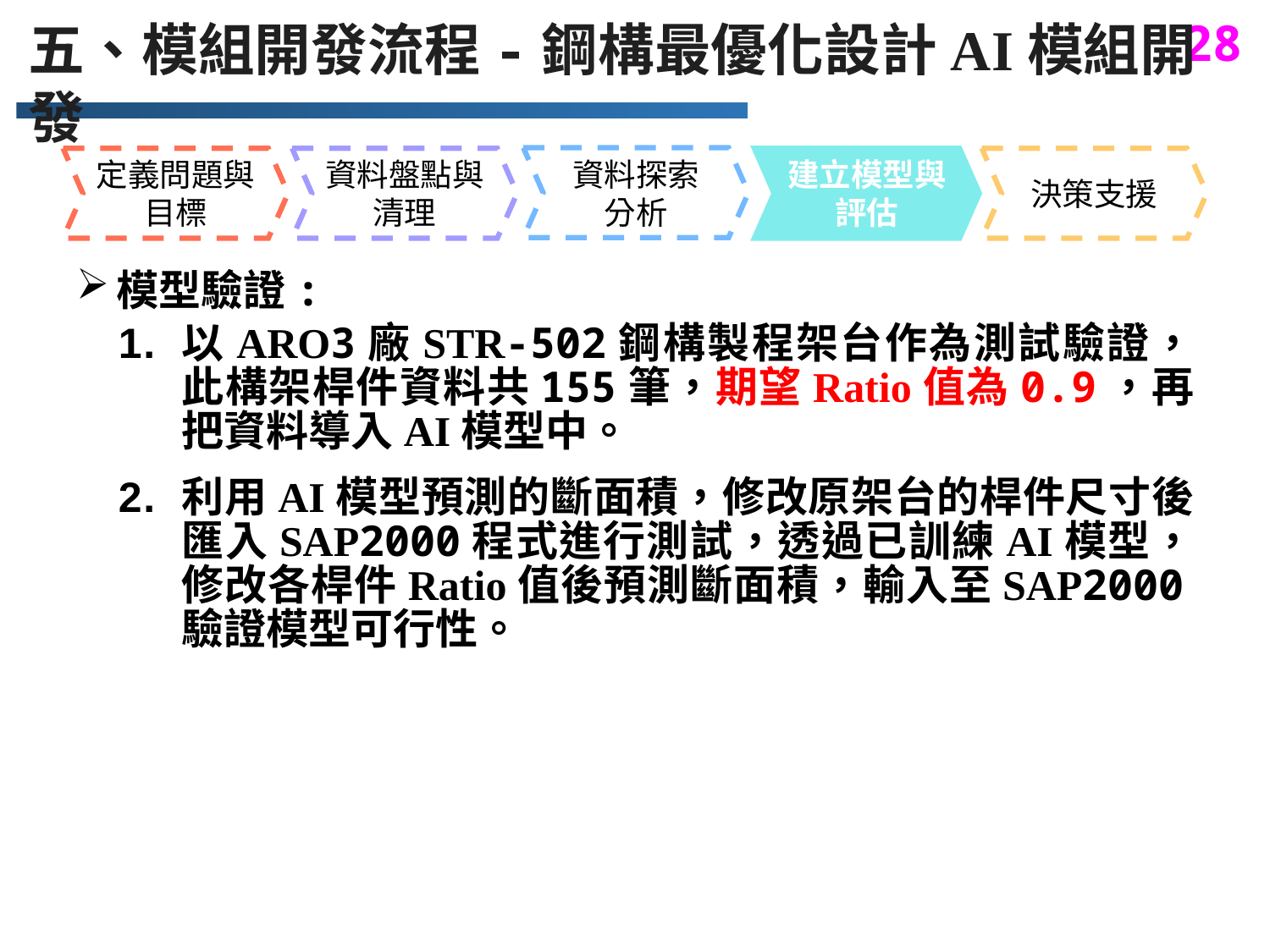

五、模組開發流程-鋼構最優化設計AI模組開發

資料探索
分析
定義問題與目標
資料盤點與清理
建立模型與評估
決策支援
模型驗證:
以ARO3廠STR-502鋼構製程架台作為測試驗證，此構架桿件資料共155筆，期望Ratio值為0.9，再把資料導入AI模型中。
利用AI模型預測的斷面積，修改原架台的桿件尺寸後匯入SAP2000程式進行測試，透過已訓練AI模型，修改各桿件Ratio值後預測斷面積，輸入至SAP2000驗證模型可行性。